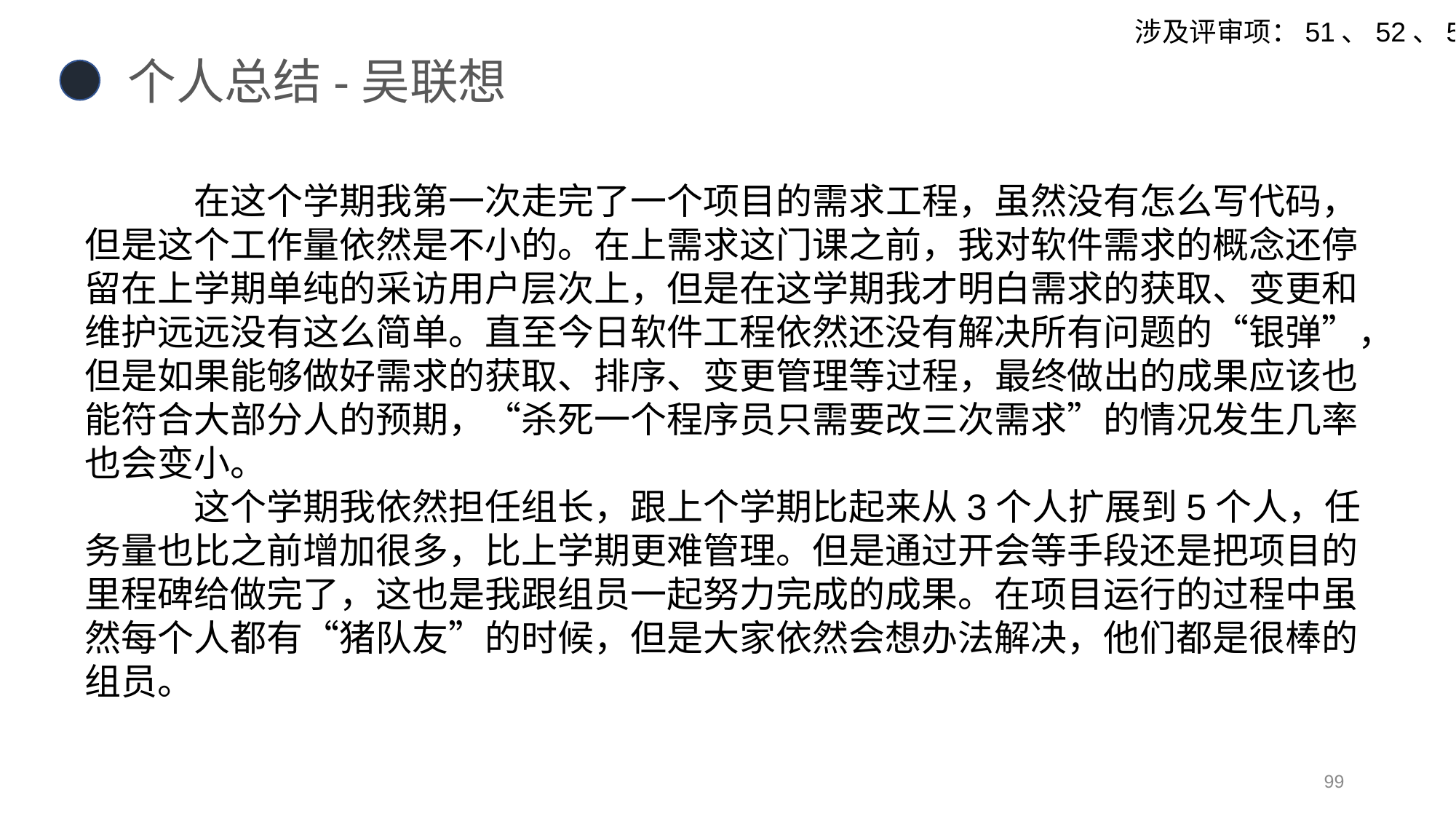

涉及评审项：51、52、53
个人总结-吴联想

	在这个学期我第一次走完了一个项目的需求工程，虽然没有怎么写代码，但是这个工作量依然是不小的。在上需求这门课之前，我对软件需求的概念还停留在上学期单纯的采访用户层次上，但是在这学期我才明白需求的获取、变更和维护远远没有这么简单。直至今日软件工程依然还没有解决所有问题的“银弹”，但是如果能够做好需求的获取、排序、变更管理等过程，最终做出的成果应该也能符合大部分人的预期，“杀死一个程序员只需要改三次需求”的情况发生几率也会变小。
	这个学期我依然担任组长，跟上个学期比起来从3个人扩展到5个人，任务量也比之前增加很多，比上学期更难管理。但是通过开会等手段还是把项目的里程碑给做完了，这也是我跟组员一起努力完成的成果。在项目运行的过程中虽然每个人都有“猪队友”的时候，但是大家依然会想办法解决，他们都是很棒的组员。
99